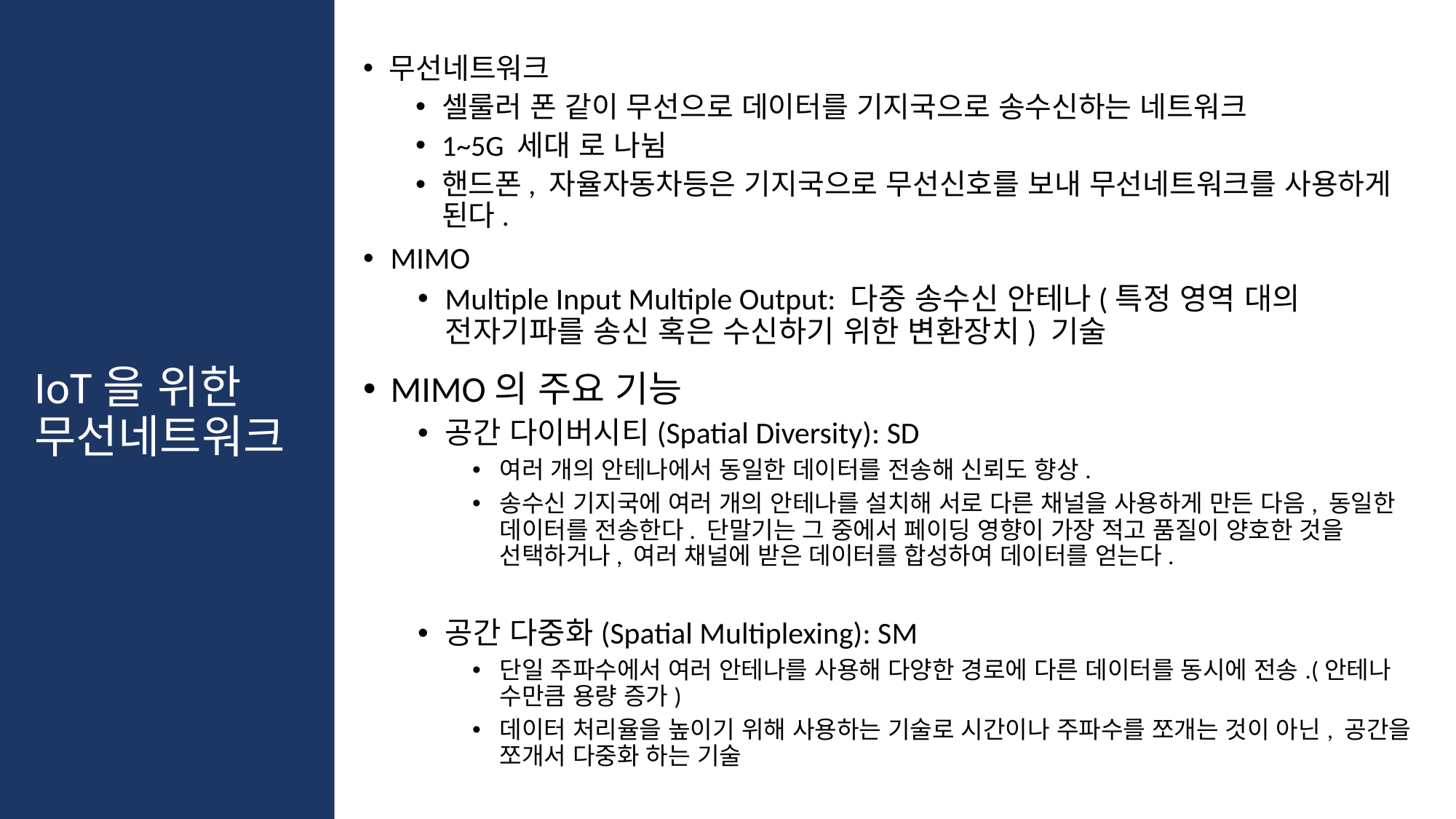

무선네트워크
셀룰러 폰 같이 무선으로 데이터를 기지국으로 송수신하는 네트워크
1~5G 세대 로 나뉨
핸드폰, 자율자동차등은 기지국으로 무선신호를 보내 무선네트워크를 사용하게 된다.

MIMO
Multiple Input Multiple Output: 다중 송수신 안테나(특정 영역 대의 전자기파를 송신 혹은 수신하기 위한 변환장치) 기술

# IoT을 위한 무선네트워크
MIMO의 주요 기능
공간 다이버시티(Spatial Diversity): SD
여러 개의 안테나에서 동일한 데이터를 전송해 신뢰도 향상.
송수신 기지국에 여러 개의 안테나를 설치해 서로 다른 채널을 사용하게 만든 다음, 동일한 데이터를 전송한다. 단말기는 그 중에서 페이딩 영향이 가장 적고 품질이 양호한 것을 선택하거나, 여러 채널에 받은 데이터를 합성하여 데이터를 얻는다.

공간 다중화(Spatial Multiplexing): SM
단일 주파수에서 여러 안테나를 사용해 다양한 경로에 다른 데이터를 동시에 전송.(안테나 수만큼 용량 증가)
데이터 처리율을 높이기 위해 사용하는 기술로 시간이나 주파수를 쪼개는 것이 아닌, 공간을 쪼개서 다중화 하는 기술